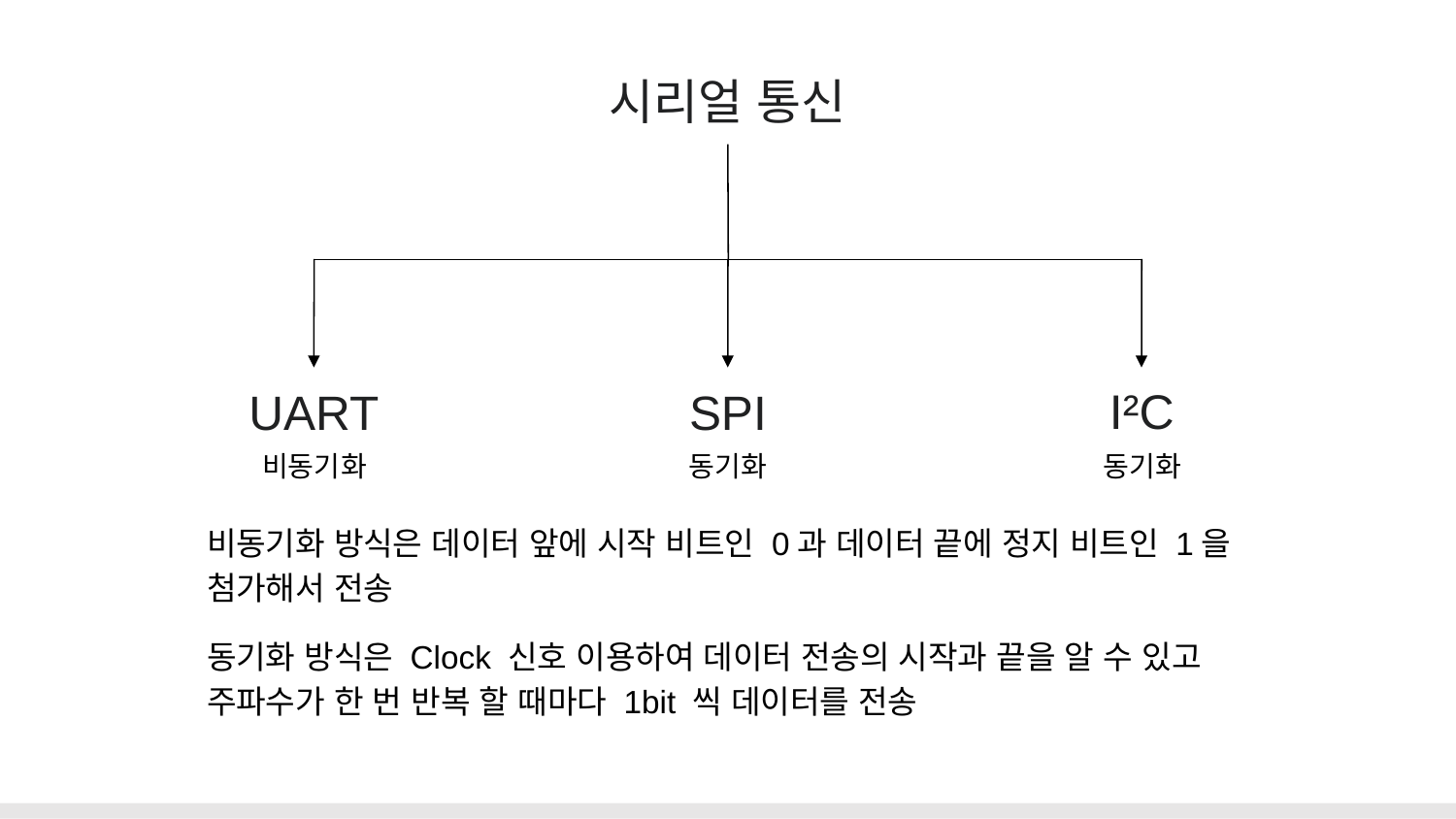

시리얼 통신
UART
SPI
# I²C
비동기화
동기화
동기화
비동기화 방식은 데이터 앞에 시작 비트인 0과 데이터 끝에 정지 비트인 1을 첨가해서 전송
동기화 방식은 Clock 신호 이용하여 데이터 전송의 시작과 끝을 알 수 있고 주파수가 한 번 반복 할 때마다 1bit 씩 데이터를 전송